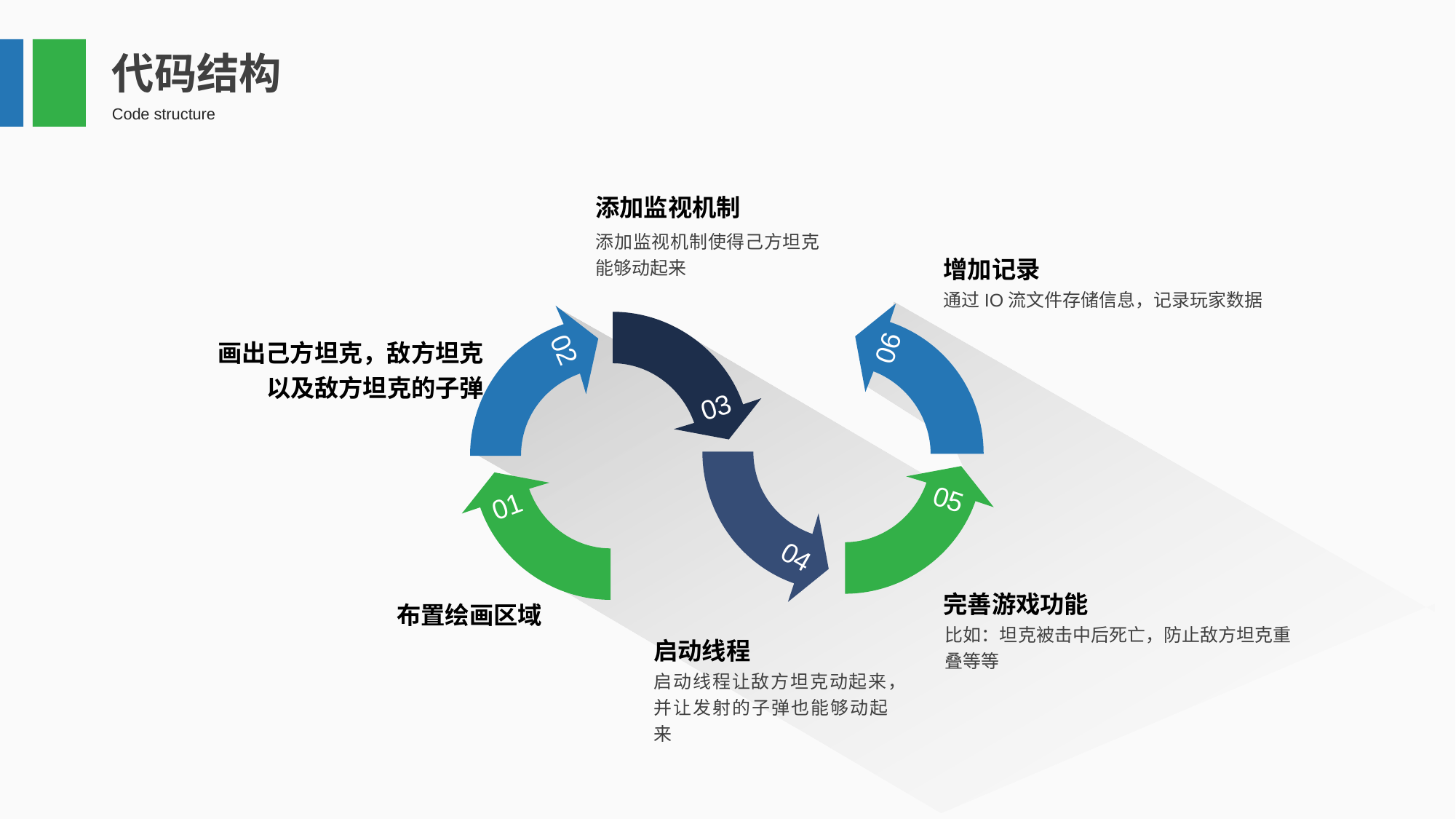

代码结构
Code structure
添加监视机制
添加监视机制使得己方坦克能够动起来
增加记录
通过IO流文件存储信息，记录玩家数据

06
02
03

05
01
04
画出己方坦克，敌方坦克以及敌方坦克的子弹
完善游戏功能
比如：坦克被击中后死亡，防止敌方坦克重叠等等
布置绘画区域
启动线程
启动线程让敌方坦克动起来，并让发射的子弹也能够动起来